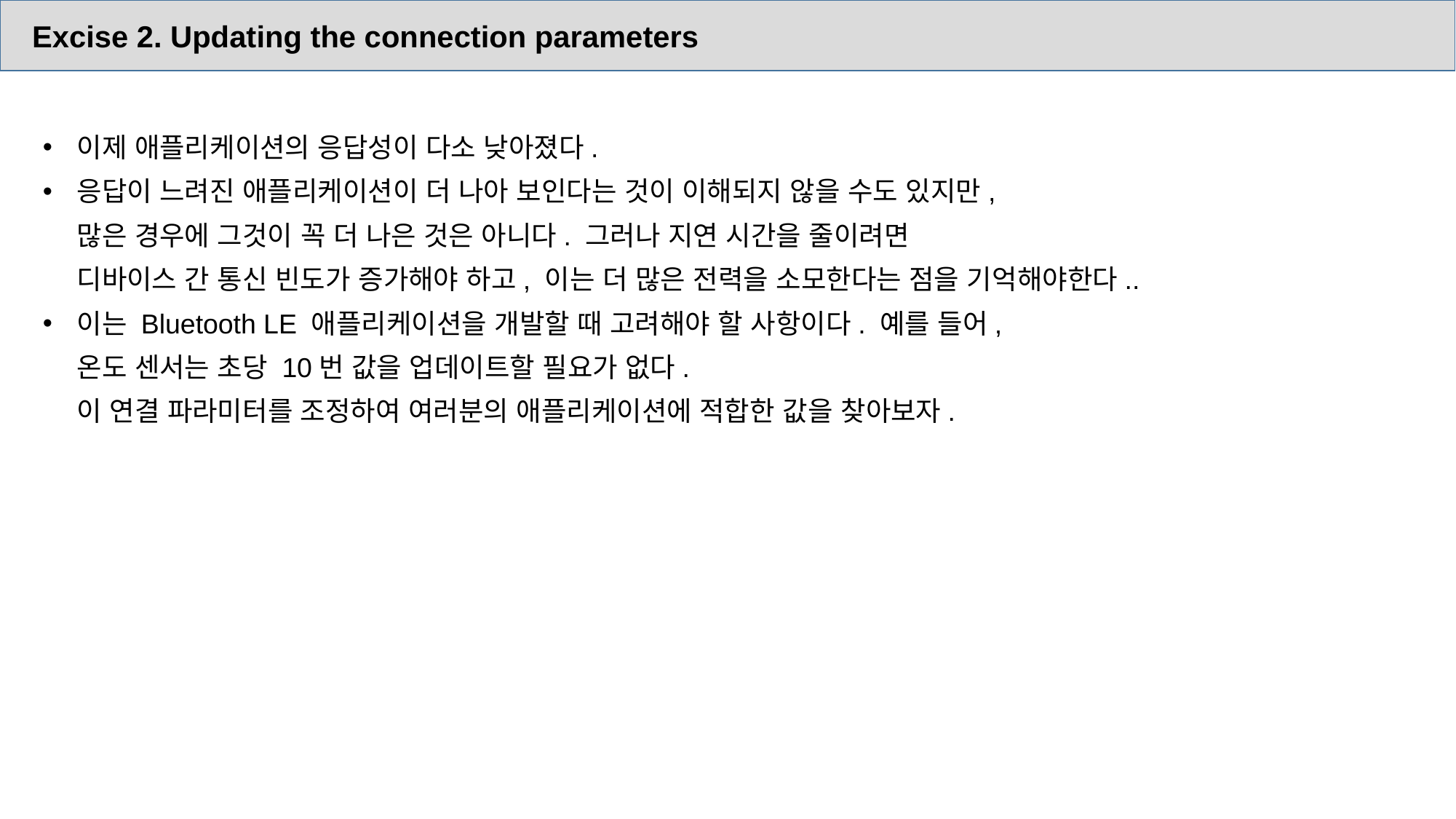

Excise 2. Updating the connection parameters
이제 애플리케이션의 응답성이 다소 낮아졌다.
응답이 느려진 애플리케이션이 더 나아 보인다는 것이 이해되지 않을 수도 있지만,
많은 경우에 그것이 꼭 더 나은 것은 아니다. 그러나 지연 시간을 줄이려면
디바이스 간 통신 빈도가 증가해야 하고, 이는 더 많은 전력을 소모한다는 점을 기억해야한다..
이는 Bluetooth LE 애플리케이션을 개발할 때 고려해야 할 사항이다. 예를 들어,
온도 센서는 초당 10번 값을 업데이트할 필요가 없다.
이 연결 파라미터를 조정하여 여러분의 애플리케이션에 적합한 값을 찾아보자.